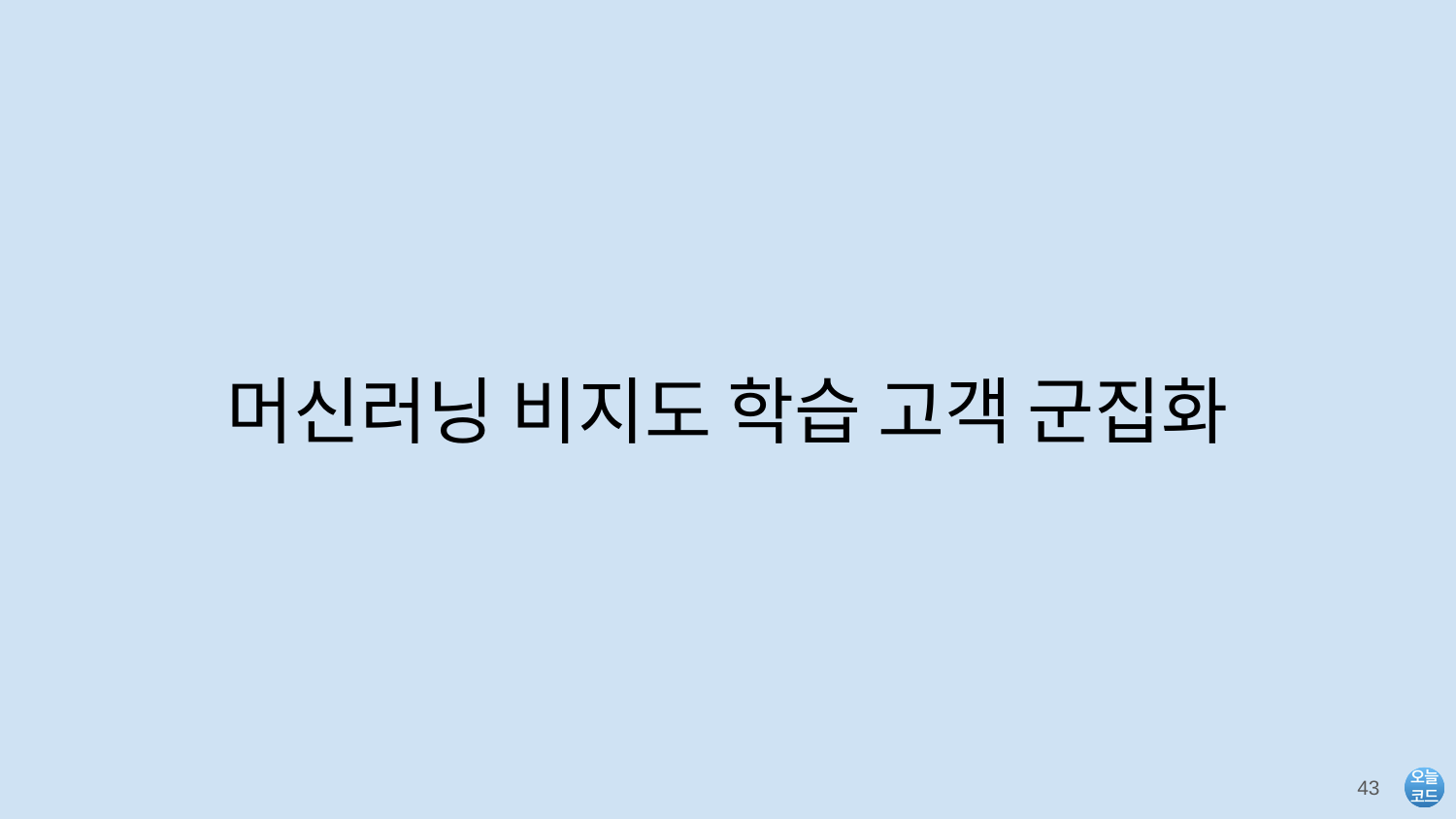

# 머신러닝 비지도 학습 고객 군집화
43